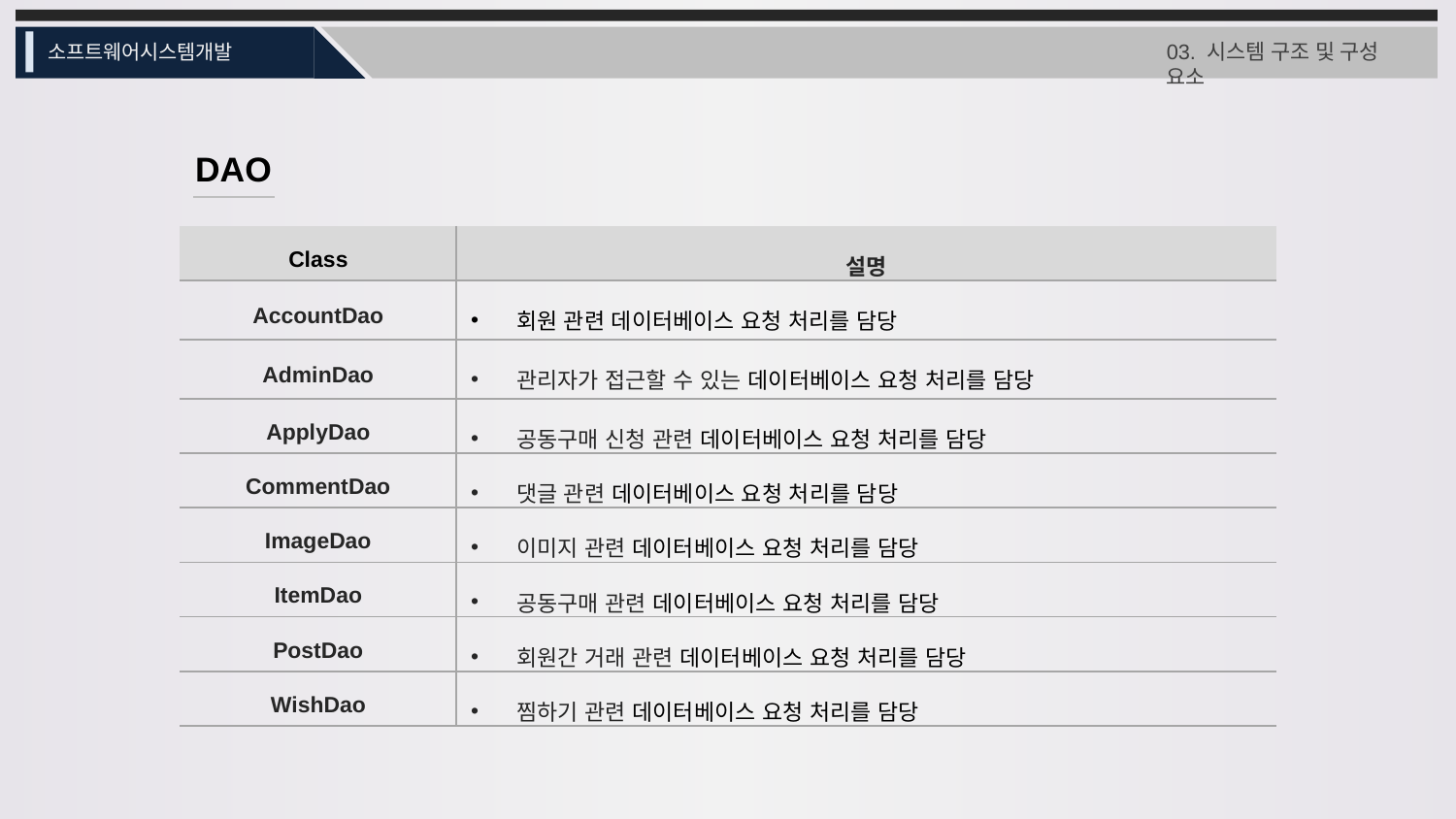

03. 시스템 구조 및 구성 요소
소프트웨어시스템개발
DAO
| Class | 설명 |
| --- | --- |
| AccountDao | 회원 관련 데이터베이스 요청 처리를 담당 |
| AdminDao | 관리자가 접근할 수 있는 데이터베이스 요청 처리를 담당 |
| ApplyDao | 공동구매 신청 관련 데이터베이스 요청 처리를 담당 |
| CommentDao | 댓글 관련 데이터베이스 요청 처리를 담당 |
| ImageDao | 이미지 관련 데이터베이스 요청 처리를 담당 |
| ItemDao | 공동구매 관련 데이터베이스 요청 처리를 담당 |
| PostDao | 회원간 거래 관련 데이터베이스 요청 처리를 담당 |
| WishDao | 찜하기 관련 데이터베이스 요청 처리를 담당 |